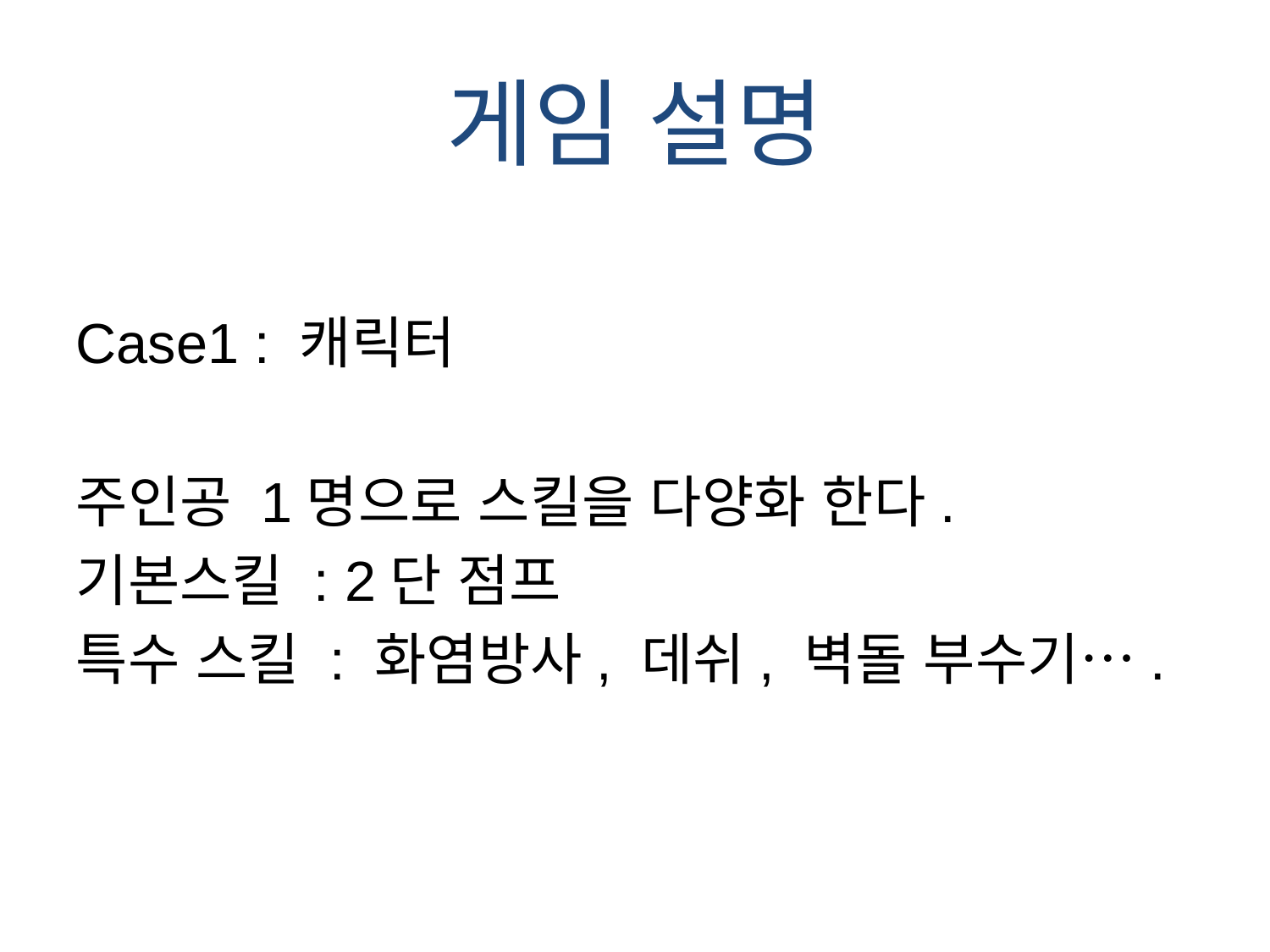

# 게임 설명

Case1 : 캐릭터

주인공 1명으로 스킬을 다양화 한다.
기본스킬 : 2단 점프
특수 스킬 : 화염방사, 데쉬, 벽돌 부수기….